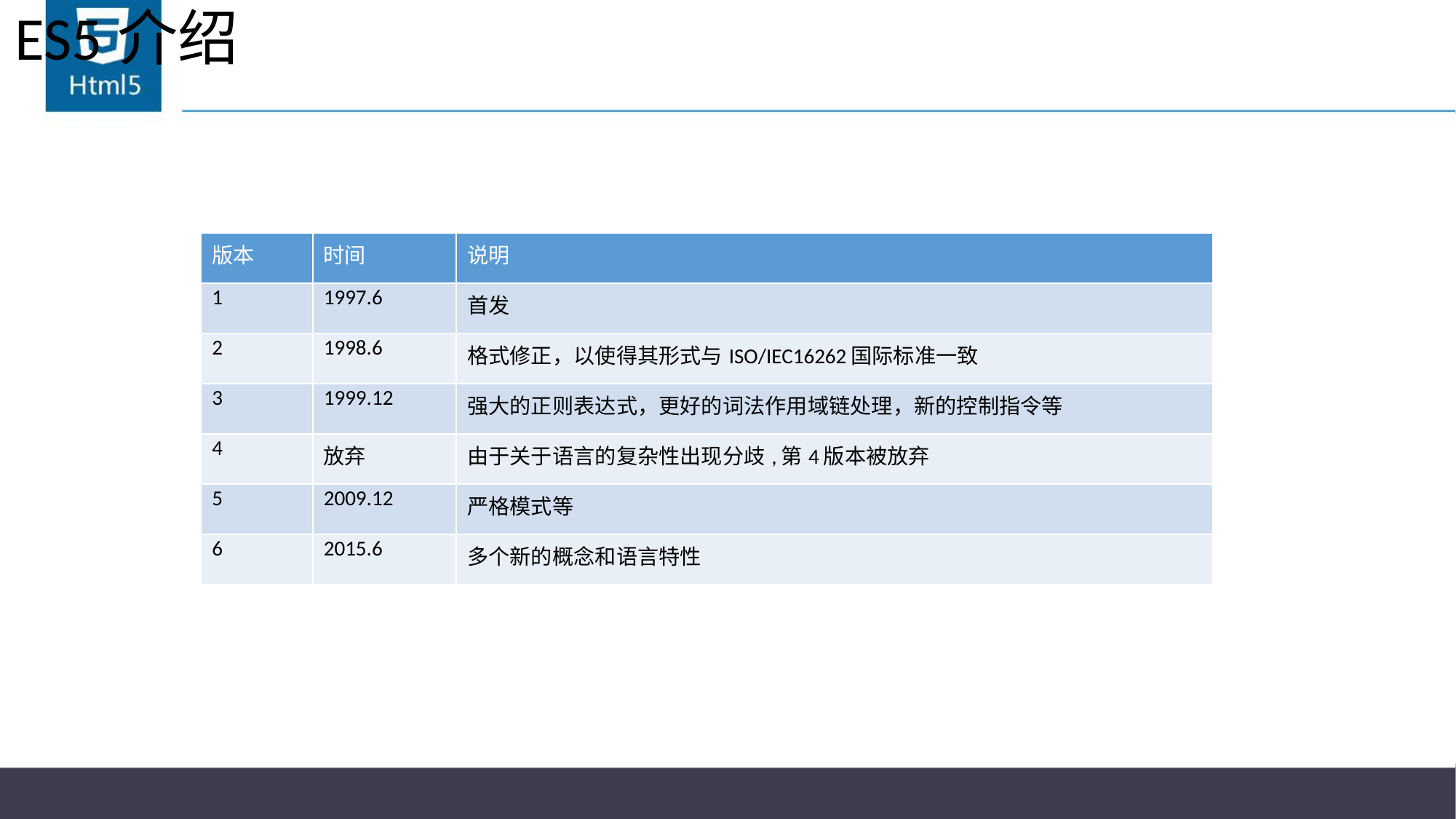

# ES5介绍

| 版本 | 时间 | 说明 |
| --- | --- | --- |
| 1 | 1997.6 | 首发 |
| 2 | 1998.6 | 格式修正，以使得其形式与ISO/IEC16262国际标准一致 |
| 3 | 1999.12 | 强大的正则表达式，更好的词法作用域链处理，新的控制指令等 |
| 4 | 放弃 | 由于关于语言的复杂性出现分歧,第4版本被放弃 |
| 5 | 2009.12 | 严格模式等 |
| 6 | 2015.6 | 多个新的概念和语言特性 |